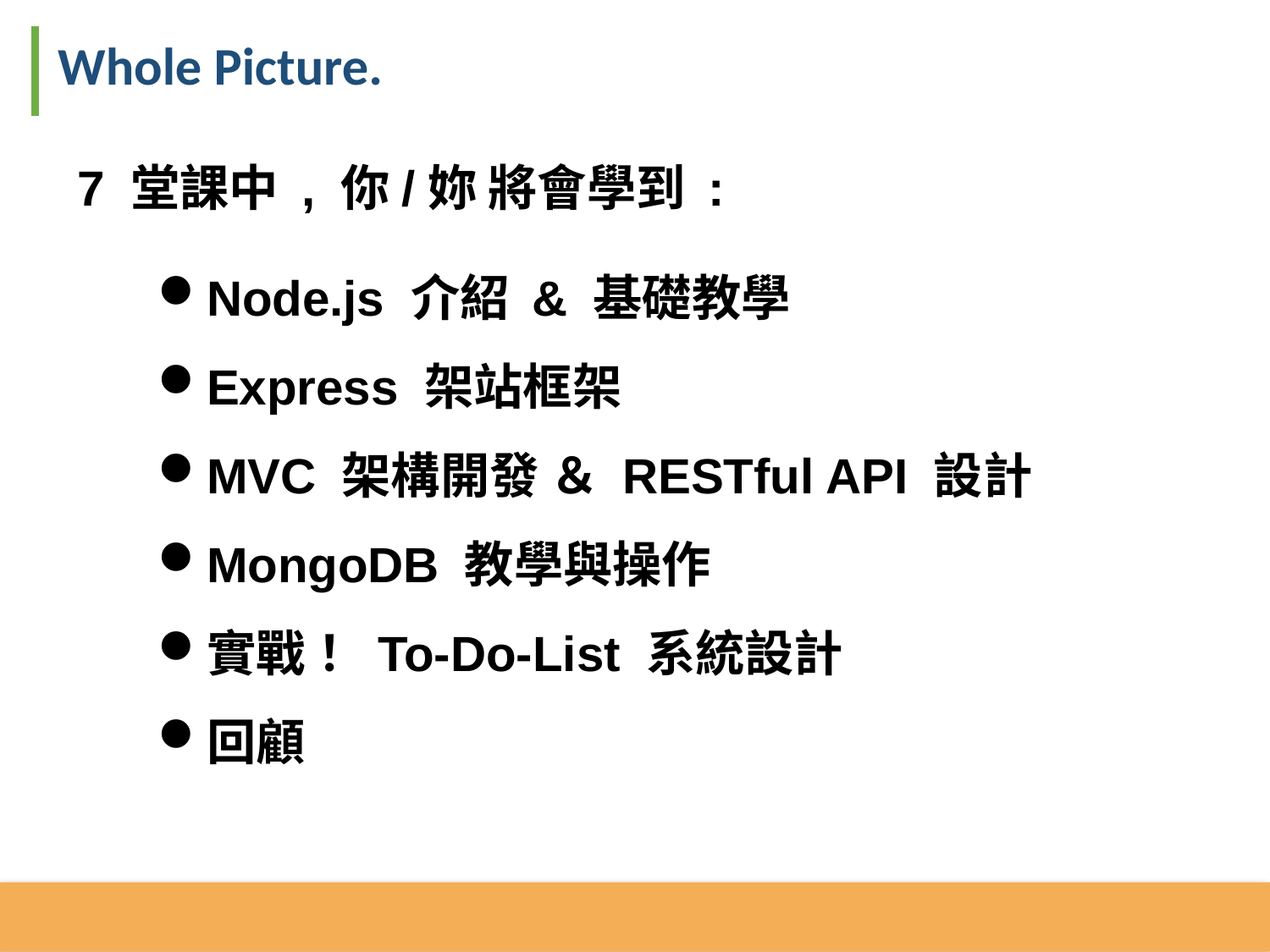

Whole Picture.
7 堂課中 , 你/妳 將會學到 :
Node.js 介紹 & 基礎教學
Express 架站框架
MVC 架構開發 ＆ RESTful API 設計
MongoDB 教學與操作
實戰！ To-Do-List 系統設計
回顧